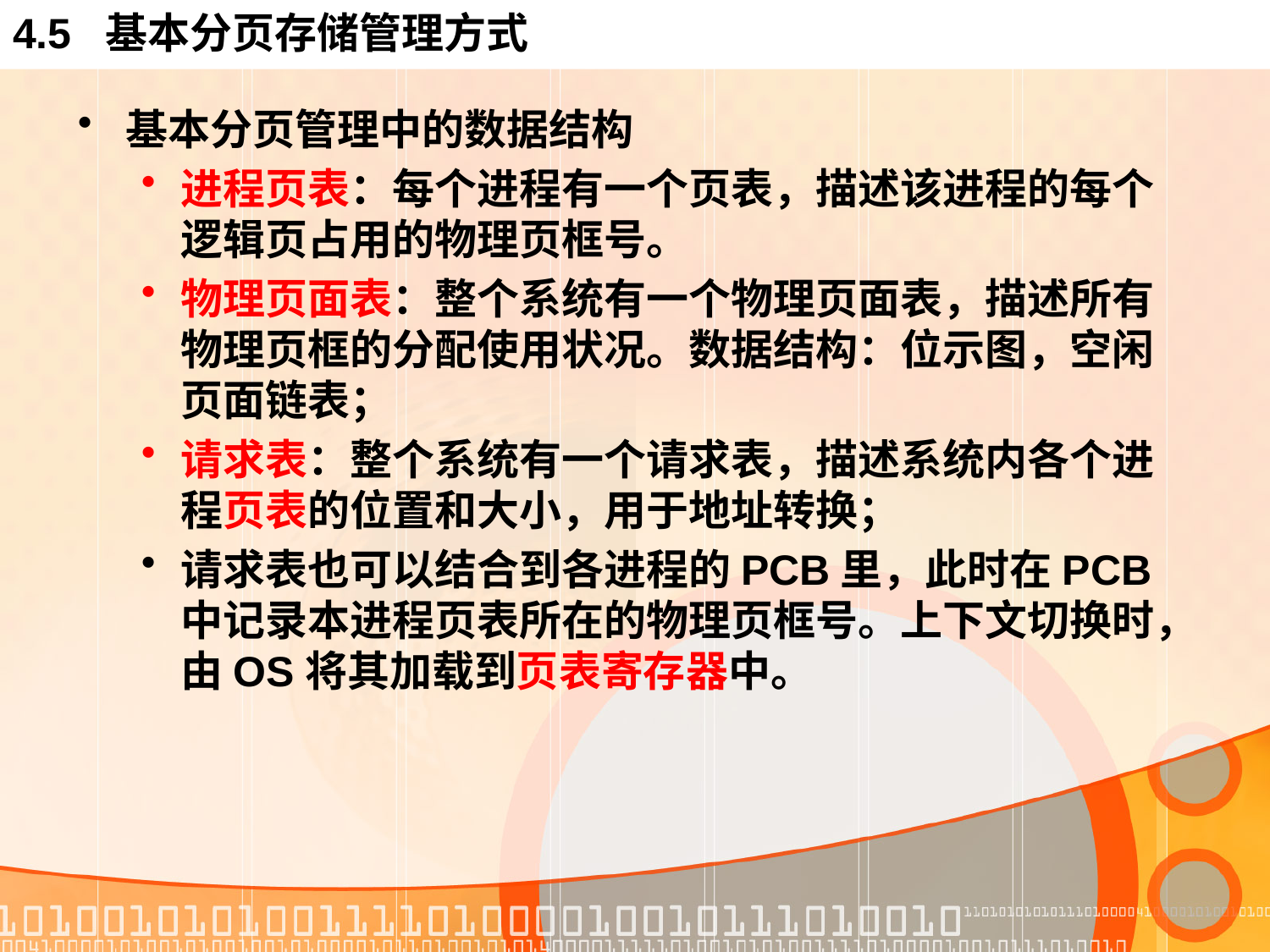

# 4.5  基本分页存储管理方式
基本分页管理中的数据结构
进程页表：每个进程有一个页表，描述该进程的每个逻辑页占用的物理页框号。
物理页面表：整个系统有一个物理页面表，描述所有物理页框的分配使用状况。数据结构：位示图，空闲页面链表；
请求表：整个系统有一个请求表，描述系统内各个进程页表的位置和大小，用于地址转换；
请求表也可以结合到各进程的PCB里，此时在PCB中记录本进程页表所在的物理页框号。上下文切换时，由OS将其加载到页表寄存器中。